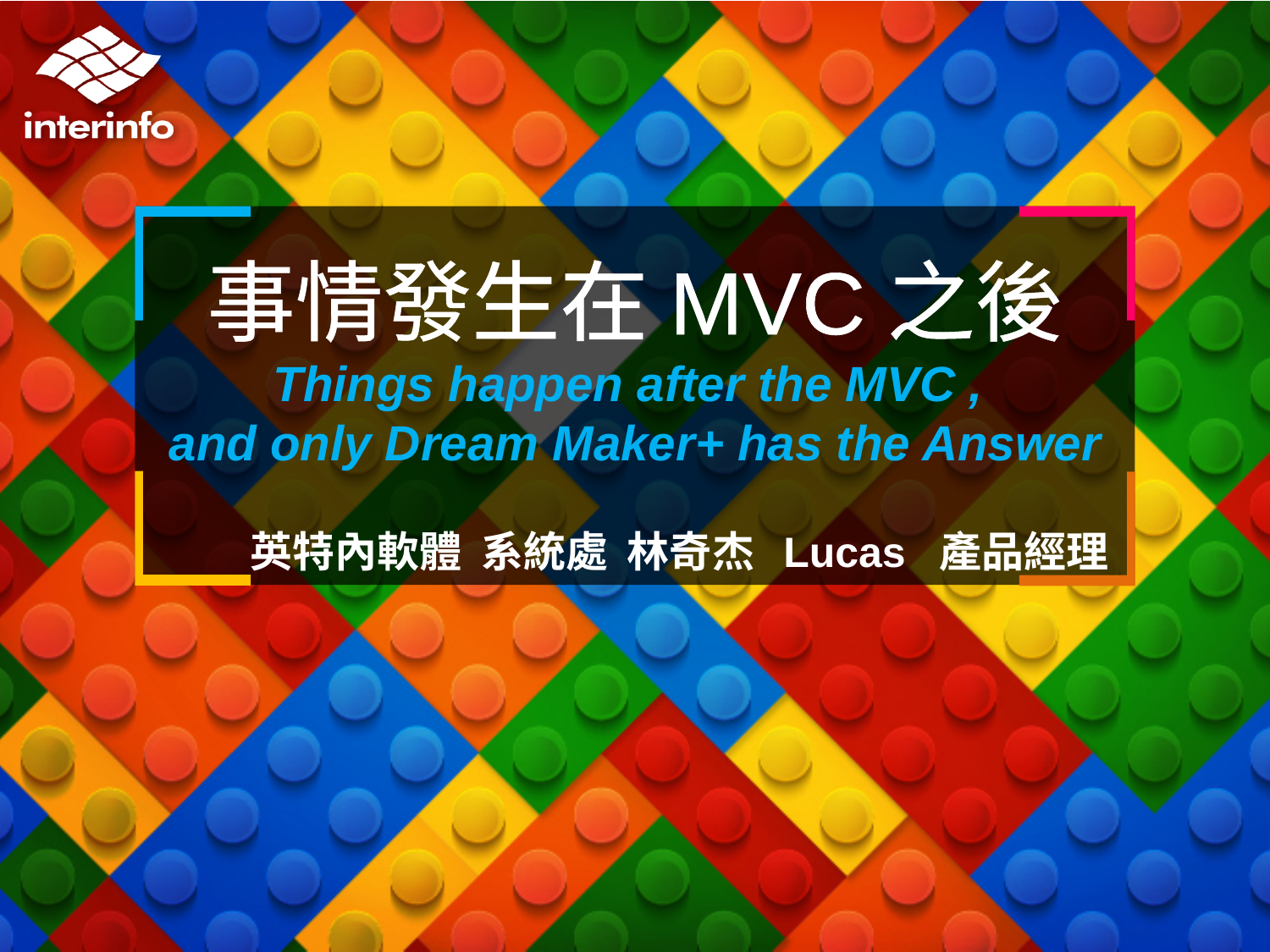

事情發生在MVC之後
Things happen after the MVC , 
and only Dream Maker+ has the Answer
英特內軟體  系統處  林奇杰  Lucas  產品經理